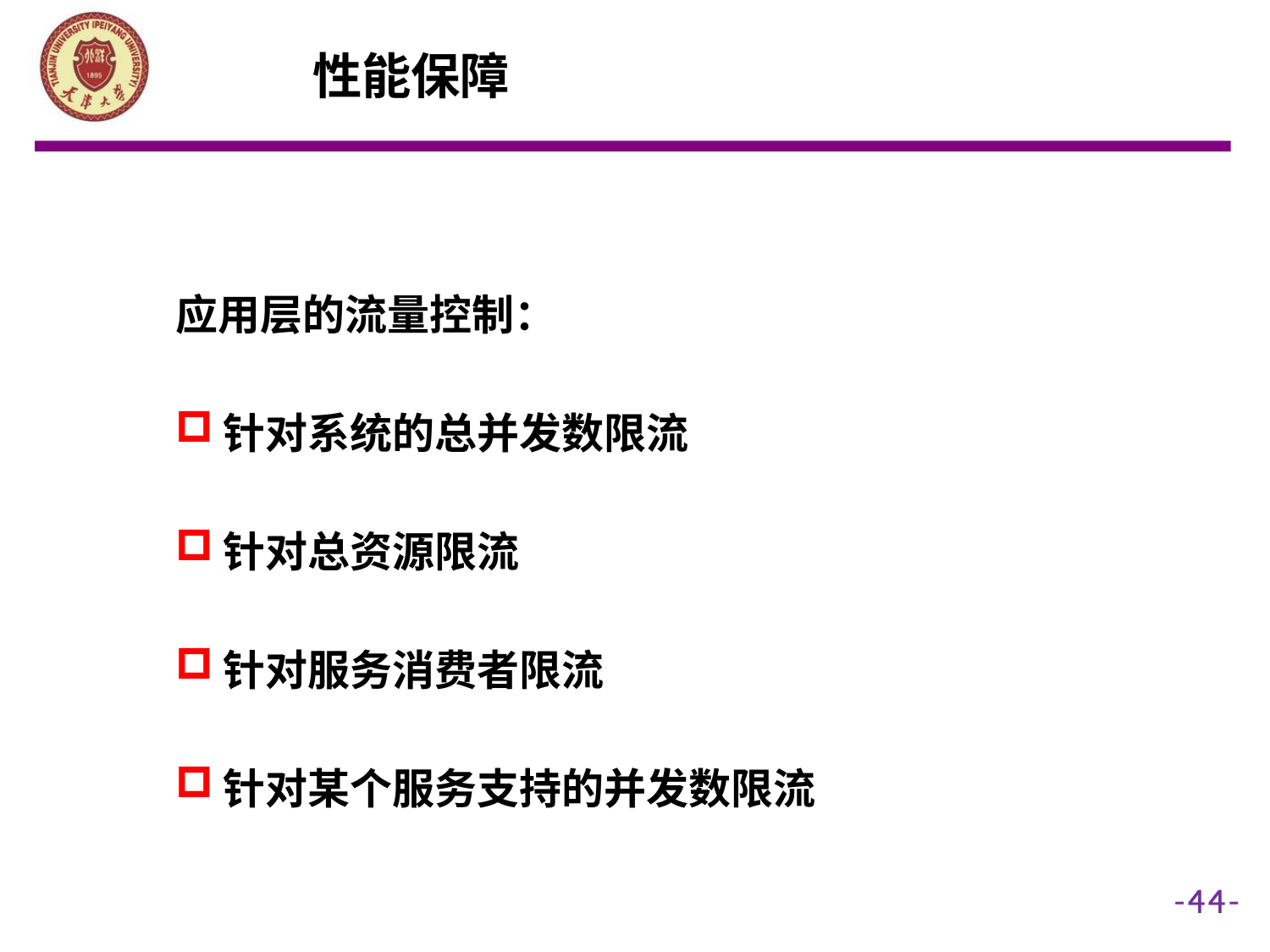

性能保障
应用层的流量控制：
针对系统的总并发数限流
针对总资源限流
针对服务消费者限流
针对某个服务支持的并发数限流